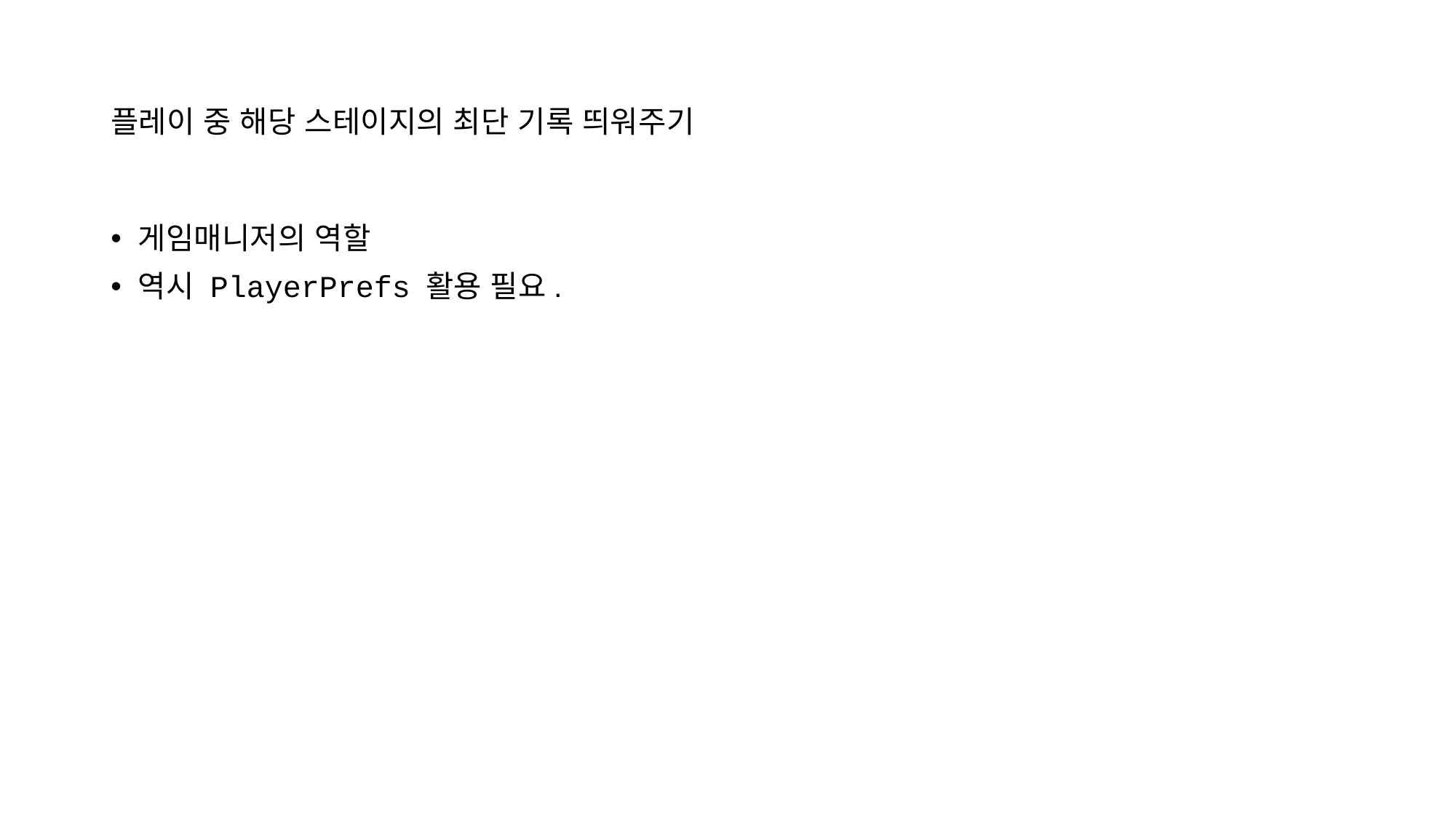

# 플레이 중 해당 스테이지의 최단 기록 띄워주기
게임매니저의 역할
역시 PlayerPrefs 활용 필요.